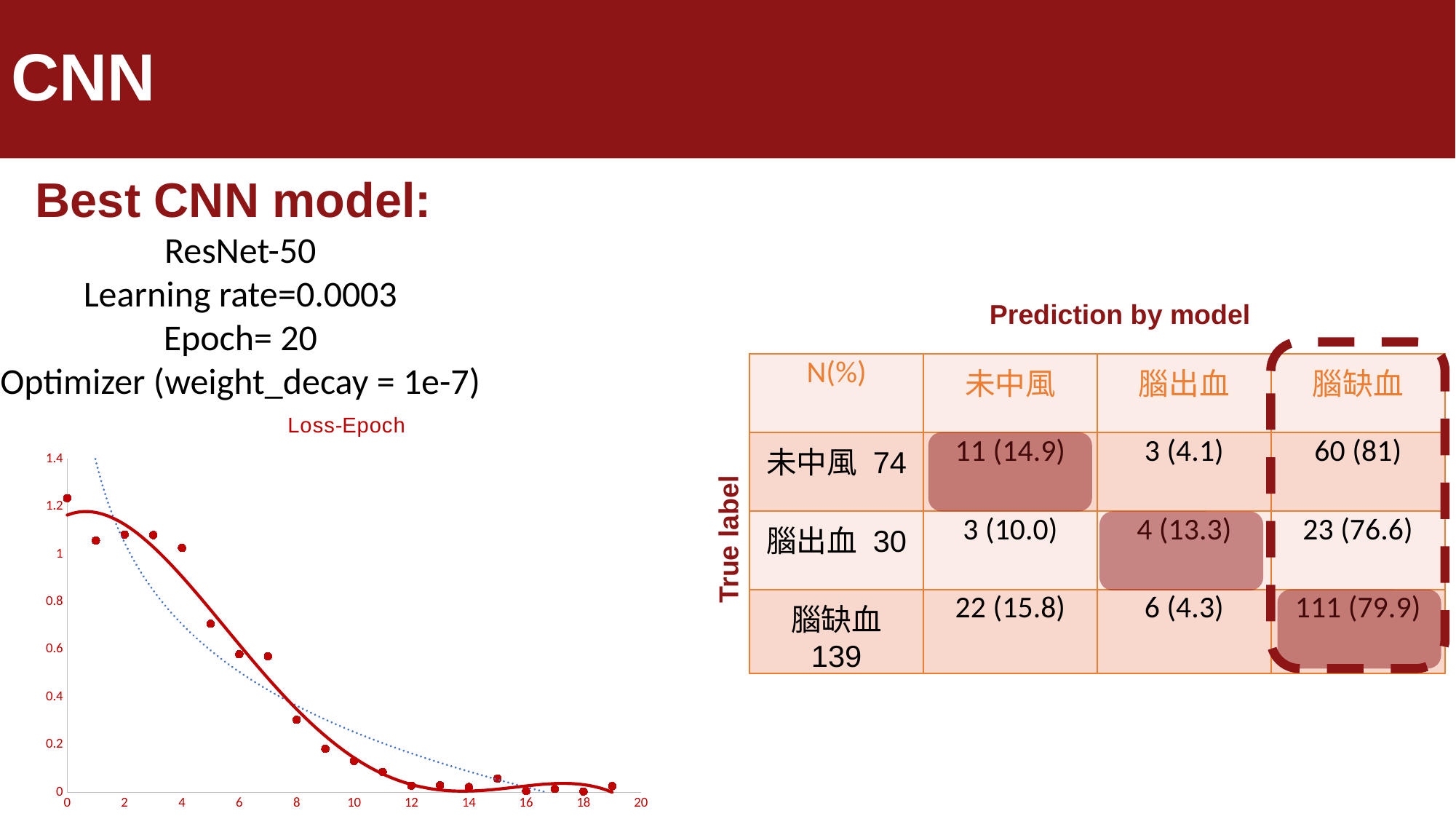

# CNN
Best CNN model:
ResNet-50
Learning rate=0.0003
Epoch= 20
Optimizer (weight_decay = 1e-7)
Prediction by model

| N(%) | 未中風 | 腦出血 | 腦缺血 |
| --- | --- | --- | --- |
| 未中風 74 | 11 (14.9) | 3 (4.1) | 60 (81) |
| 腦出血 30 | 3 (10.0) | 4 (13.3) | 23 (76.6) |
| 腦缺血 139 | 22 (15.8) | 6 (4.3) | 111 (79.9) |

### Chart: Loss-Epoch

| Category |  |
|---|---|
True label